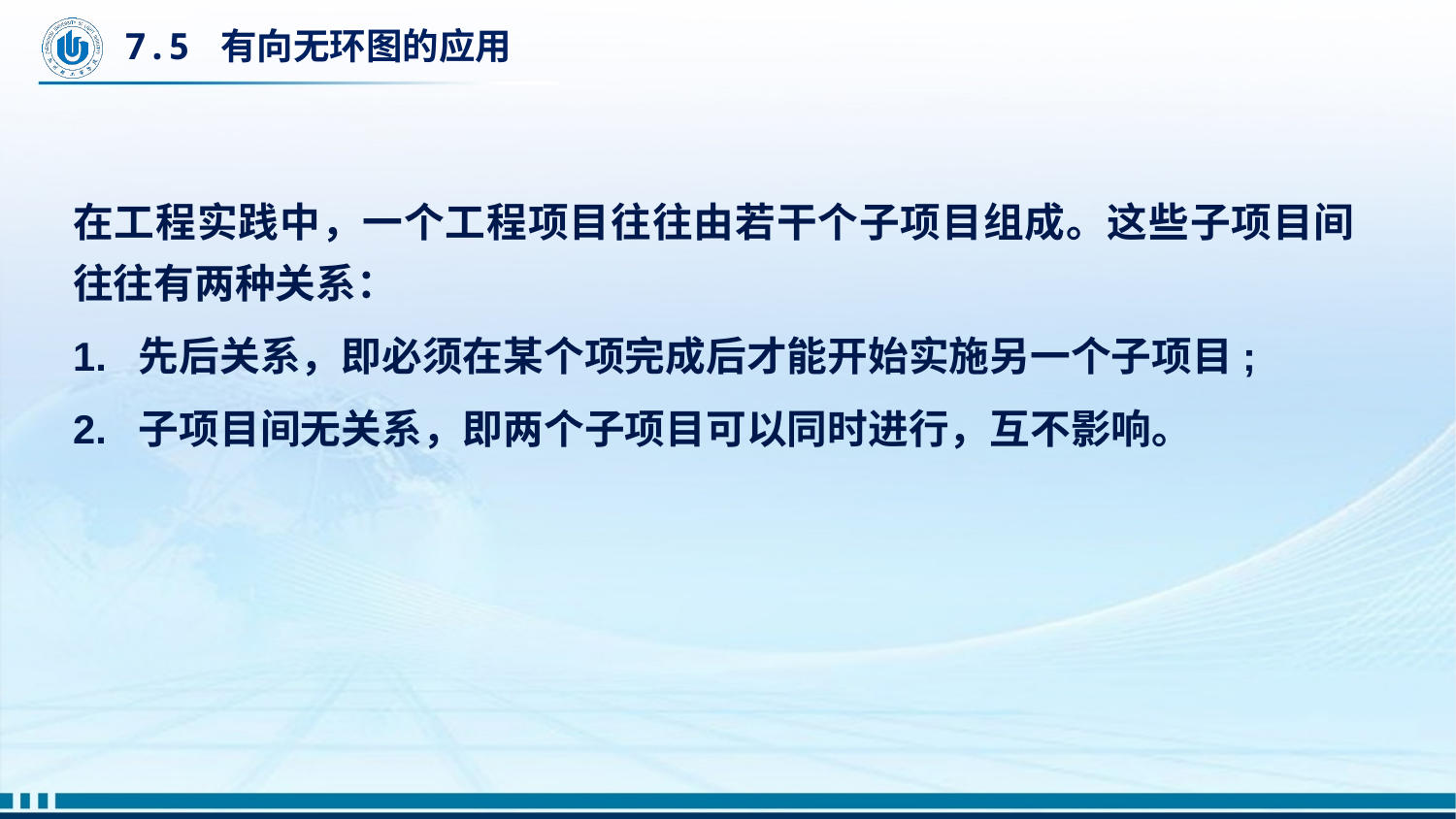

# 7.5 有向无环图的应用

在工程实践中，一个工程项目往往由若干个子项目组成。这些子项目间往往有两种关系：
1.  先后关系，即必须在某个项完成后才能开始实施另一个子项目;
2.  子项目间无关系，即两个子项目可以同时进行，互不影响。